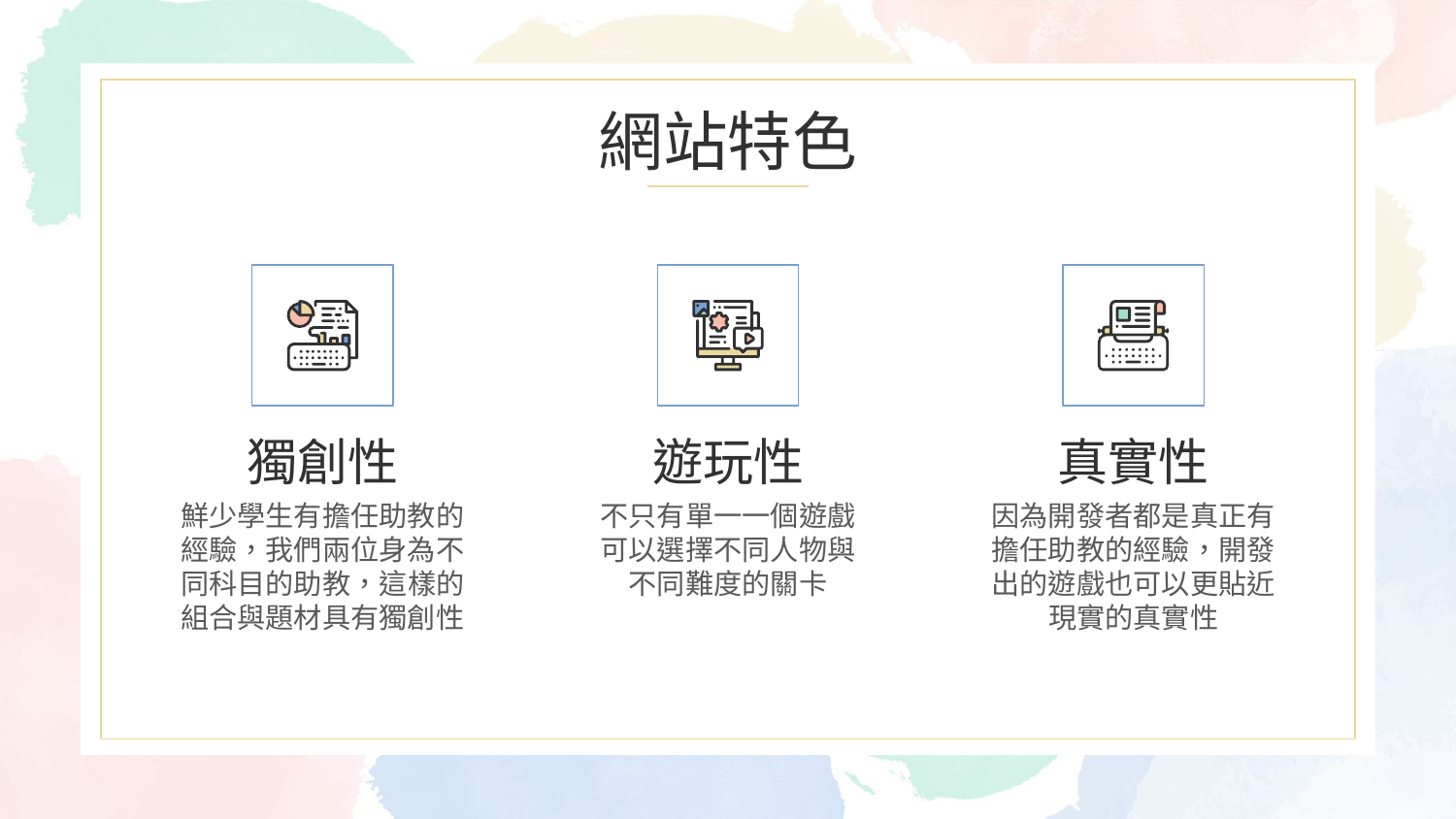

# 網站特色

獨創性
遊玩性
真實性
鮮少學生有擔任助教的
經驗，我們兩位身為不
同科目的助教，這樣的
組合與題材具有獨創性

不只有單一一個遊戲
可以選擇不同人物與
不同難度的關卡

因為開發者都是真正有
擔任助教的經驗，開發
出的遊戲也可以更貼近
現實的真實性